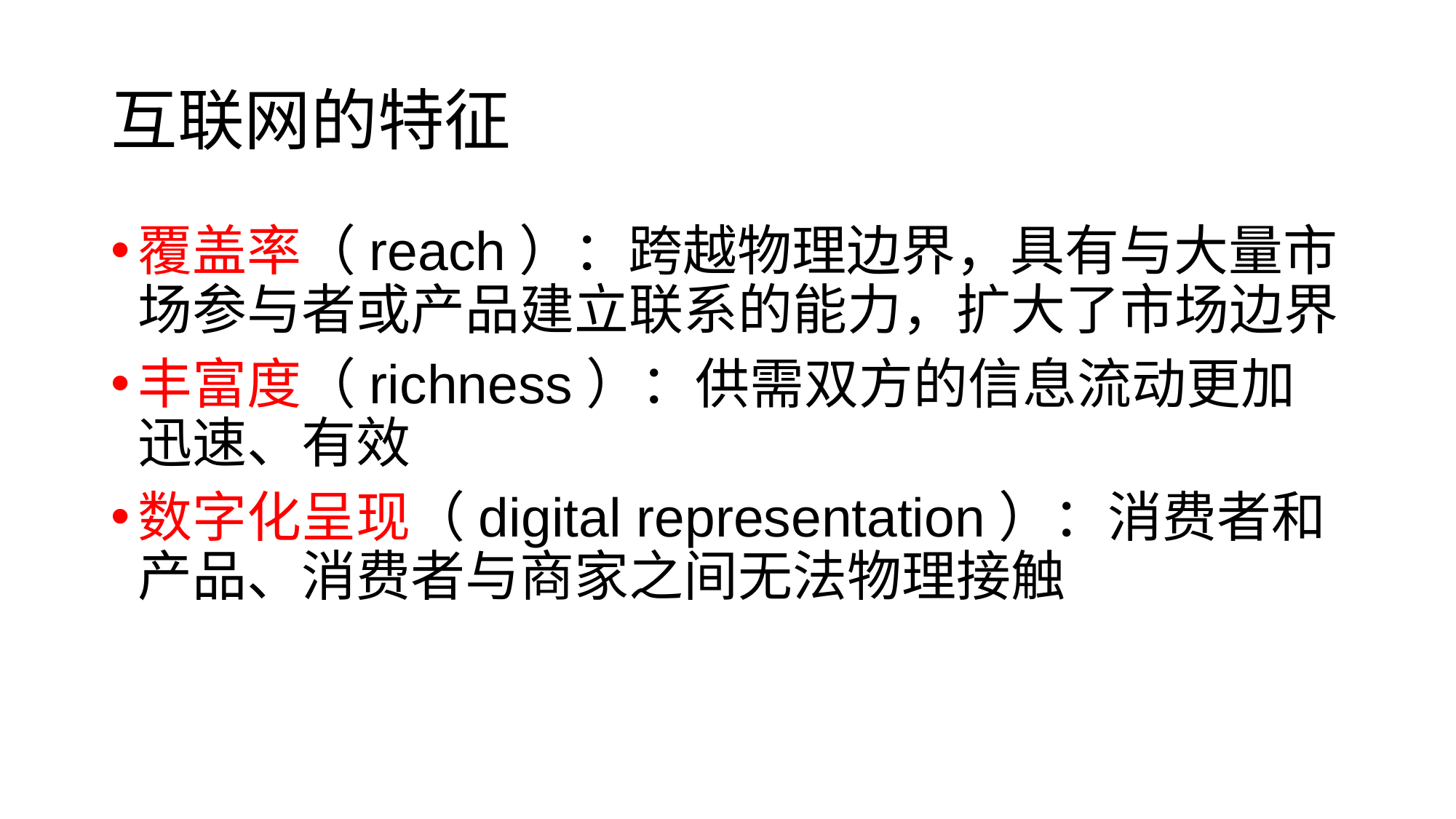

# 互联网的特征
覆盖率（reach）：跨越物理边界，具有与大量市场参与者或产品建立联系的能力，扩大了市场边界
丰富度（richness）：供需双方的信息流动更加迅速、有效
数字化呈现（digital representation）：消费者和产品、消费者与商家之间无法物理接触